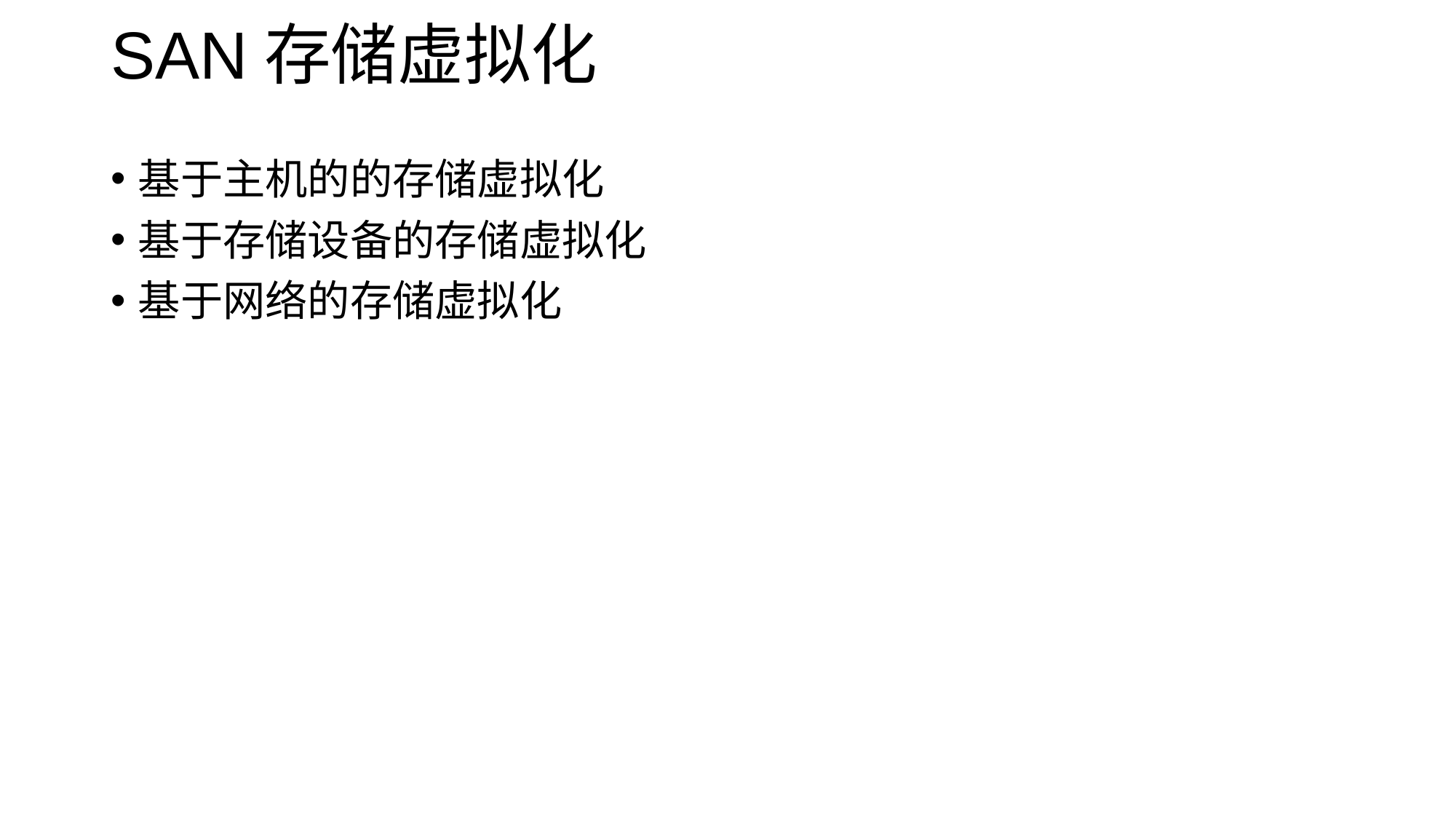

# SAN存储虚拟化
基于主机的的存储虚拟化
基于存储设备的存储虚拟化
基于网络的存储虚拟化